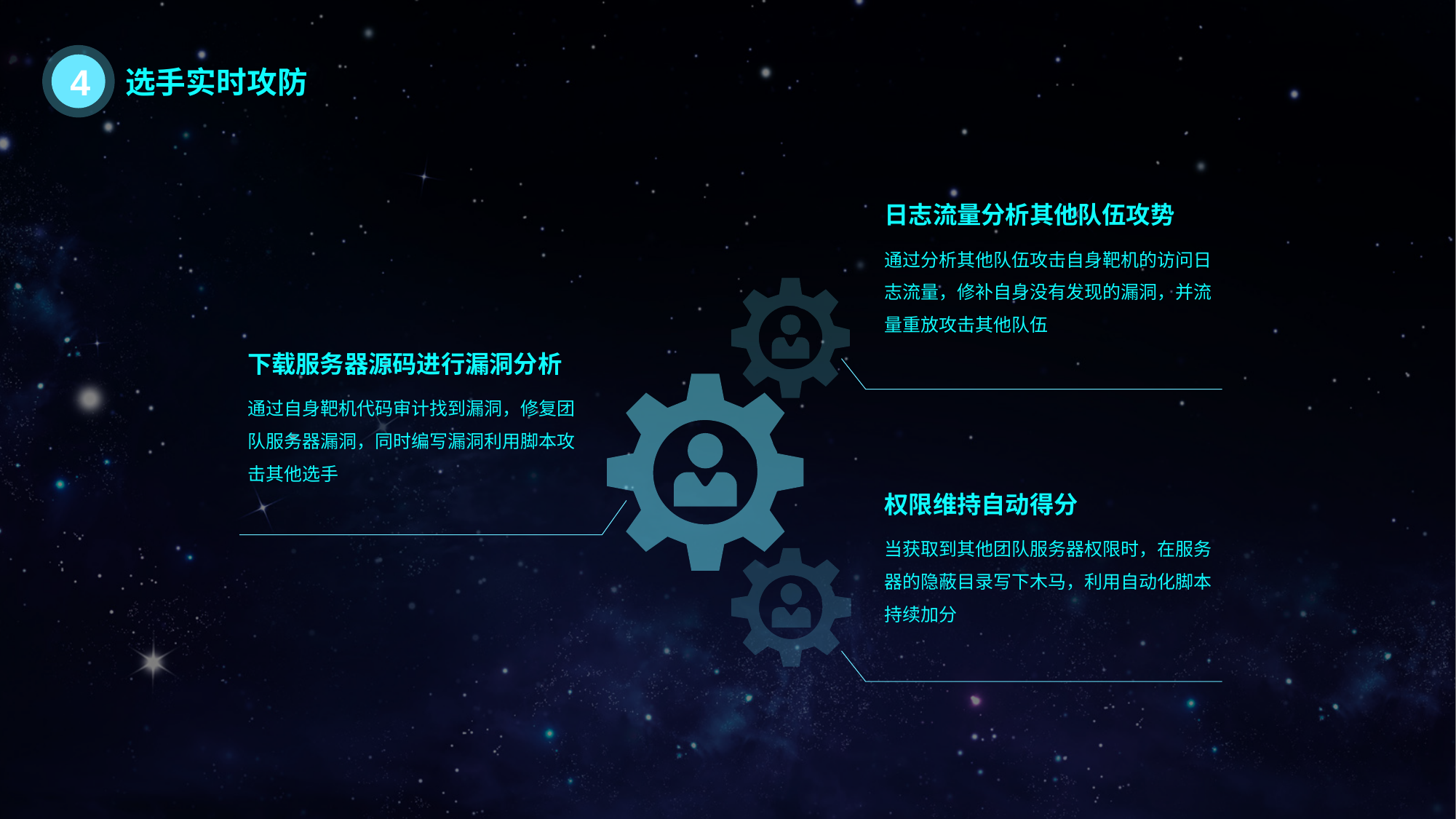

4
选手实时攻防
日志流量分析其他队伍攻势
通过分析其他队伍攻击自身靶机的访问日志流量，修补自身没有发现的漏洞，并流量重放攻击其他队伍

下载服务器源码进行漏洞分析

通过自身靶机代码审计找到漏洞，修复团队服务器漏洞，同时编写漏洞利用脚本攻击其他选手
权限维持自动得分

当获取到其他团队服务器权限时，在服务器的隐蔽目录写下木马，利用自动化脚本持续加分